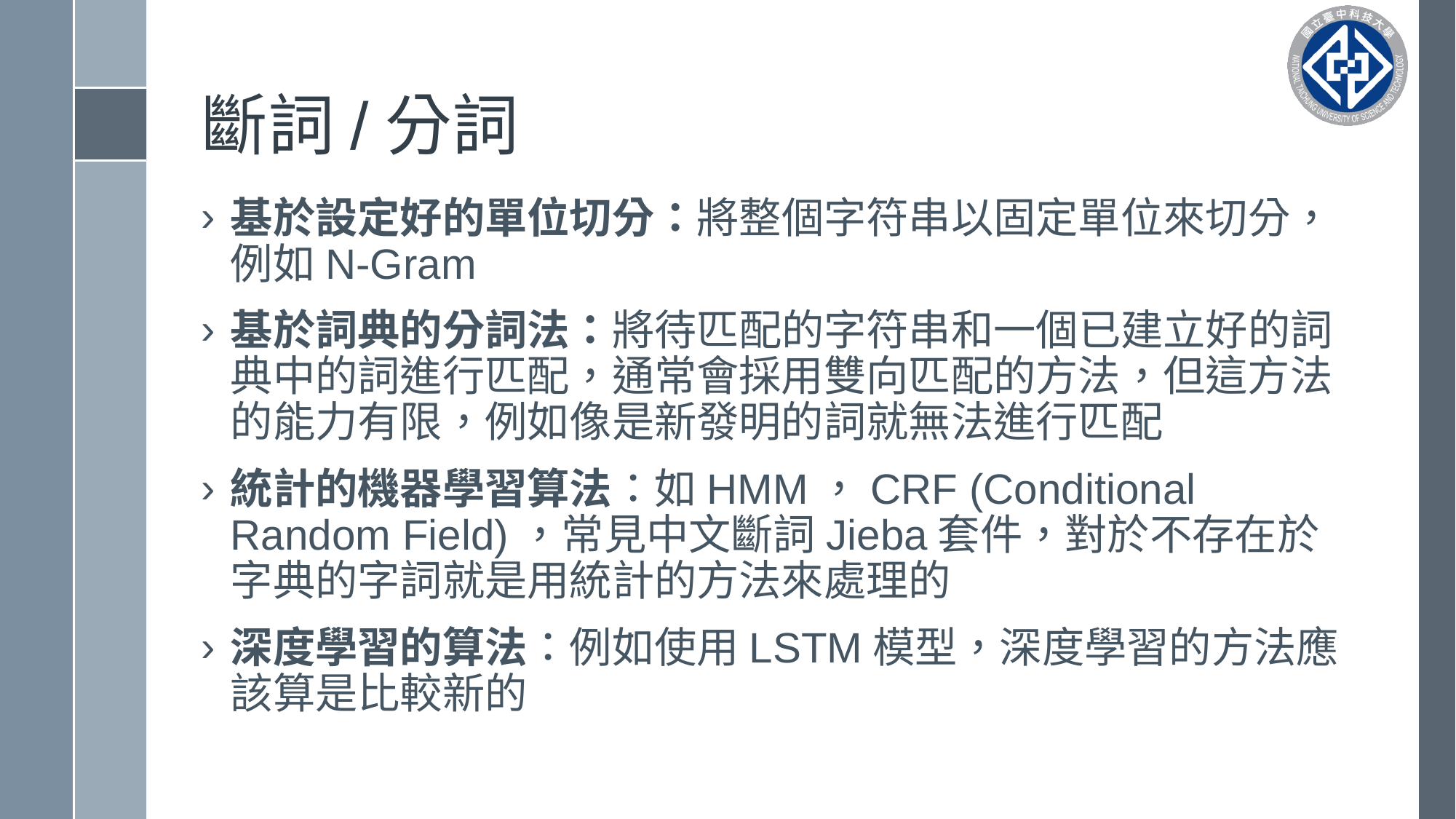

# 斷詞/分詞
基於設定好的單位切分：將整個字符串以固定單位來切分，例如N-Gram
基於詞典的分詞法：將待匹配的字符串和一個已建立好的詞典中的詞進行匹配，通常會採用雙向匹配的方法，但這方法的能力有限，例如像是新發明的詞就無法進行匹配
統計的機器學習算法：如HMM，CRF (Conditional Random Field)，常見中文斷詞Jieba套件，對於不存在於字典的字詞就是用統計的方法來處理的
深度學習的算法：例如使用LSTM模型，深度學習的方法應該算是比較新的